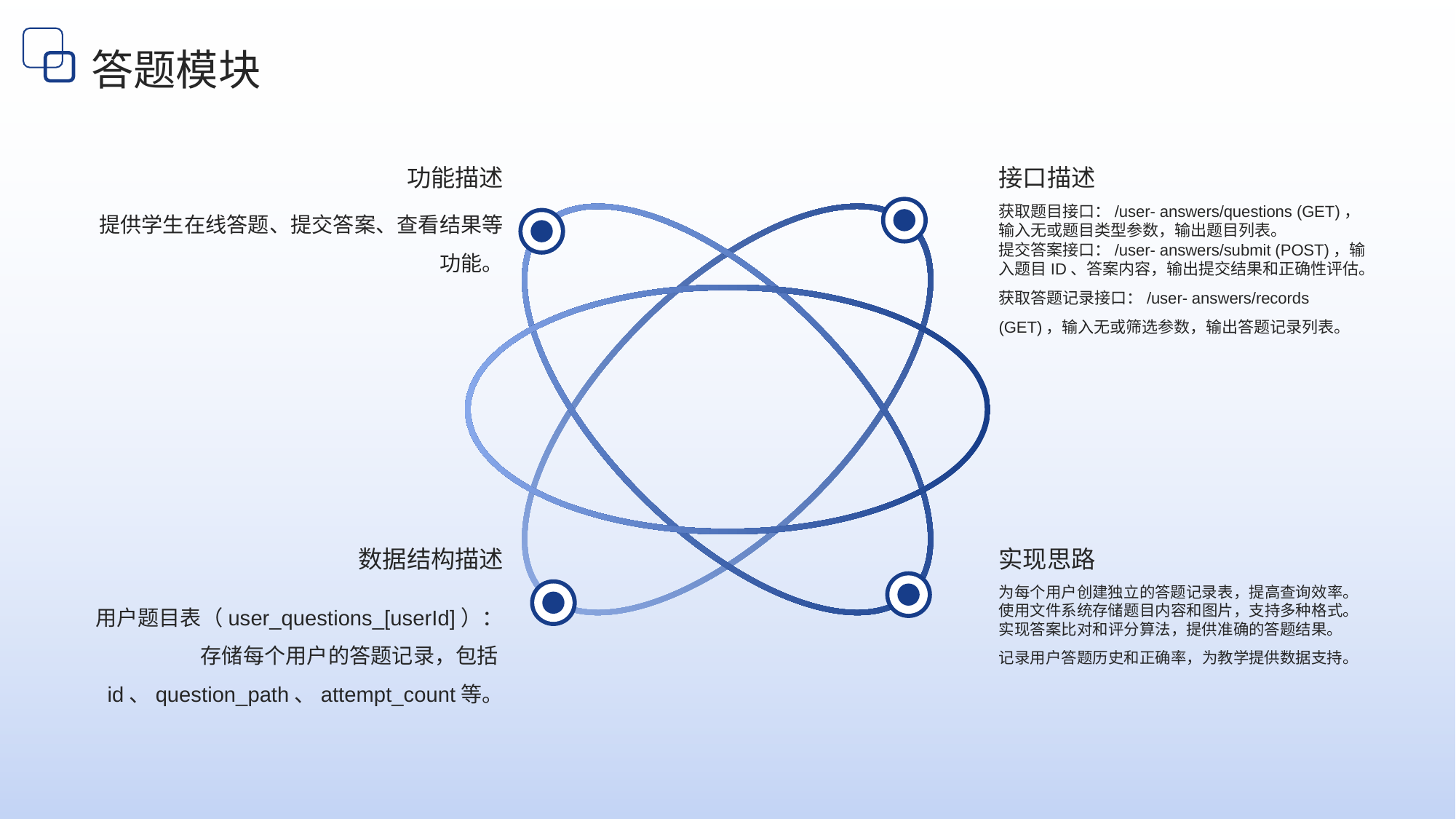

答题模块

功能描述
接口描述

提供学生在线答题、提交答案、查看结果等功能。
获取题目接口：/user- answers/questions (GET)，输入无或题目类型参数，输出题目列表。
提交答案接口：/user- answers/submit (POST)，输入题目ID、答案内容，输出提交结果和正确性评估。
获取答题记录接口：/user- answers/records (GET)，输入无或筛选参数，输出答题记录列表。

数据结构描述
实现思路

为每个用户创建独立的答题记录表，提高查询效率。
使用文件系统存储题目内容和图片，支持多种格式。
实现答案比对和评分算法，提供准确的答题结果。
记录用户答题历史和正确率，为教学提供数据支持。
用户题目表（user_questions_[userId]）：存储每个用户的答题记录，包括id、question_path、attempt_count等。